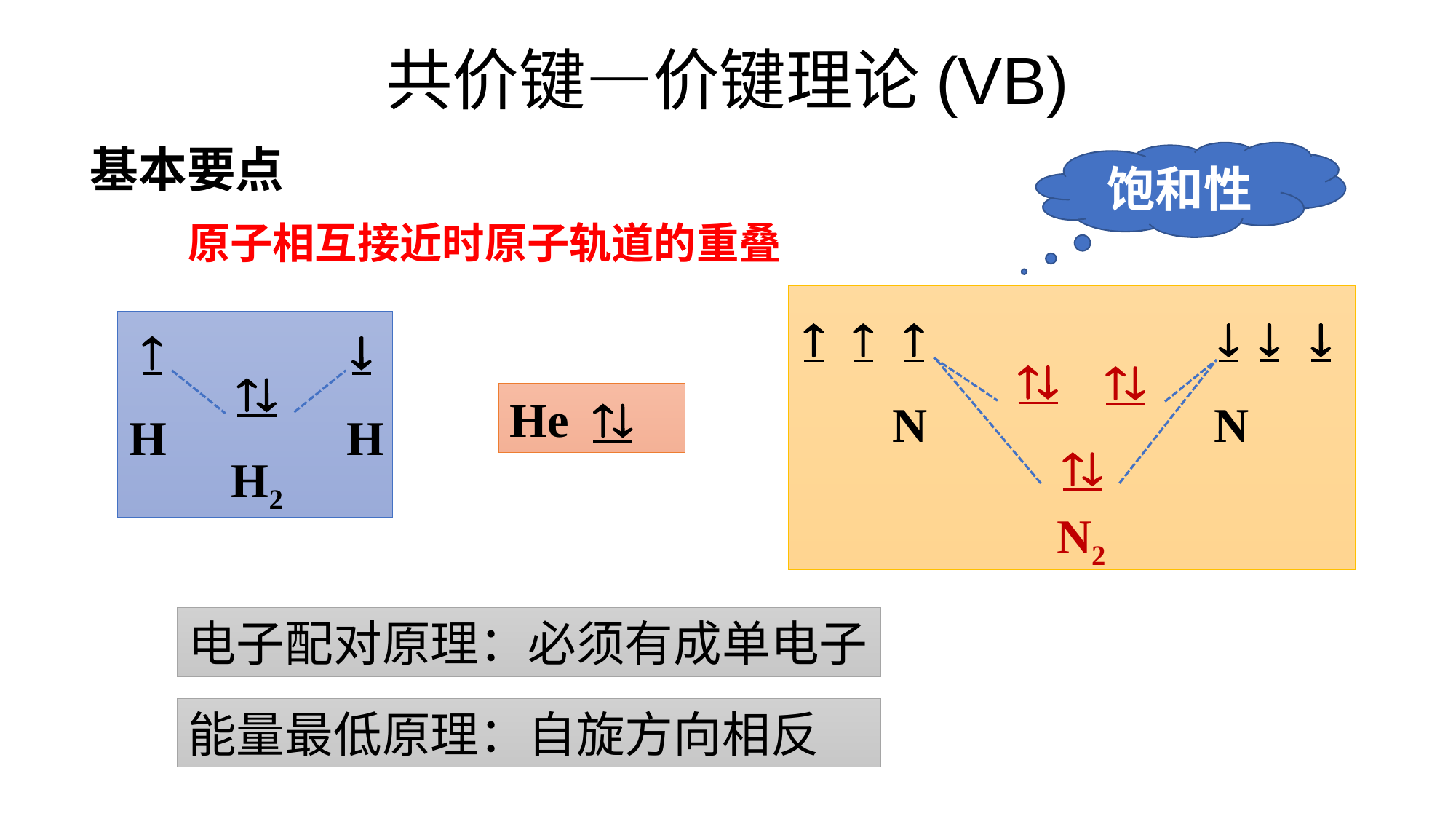

共价键—价键理论(VB)
基本要点
饱和性
原子相互接近时原子轨道的重叠

↓
↓
↑
↓
↑
↑

↑
↓
↑↓
H
H
H2
↑↓
↑↓
He  ↑↓
N
N
↑↓
N2
电子配对原理：必须有成单电子
能量最低原理：自旋方向相反